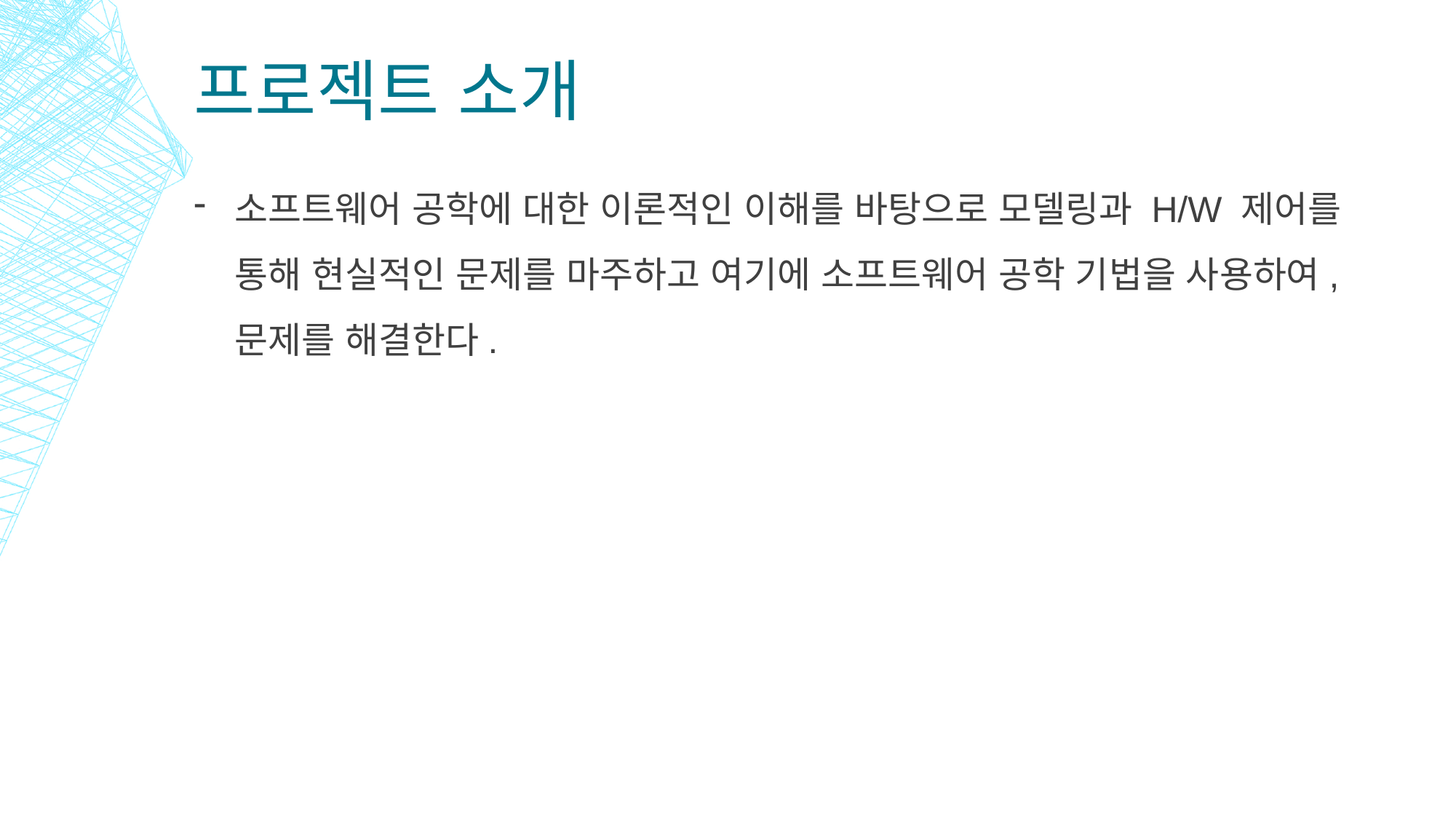

# 프로젝트 소개
소프트웨어 공학에 대한 이론적인 이해를 바탕으로 모델링과 H/W 제어를 통해 현실적인 문제를 마주하고 여기에 소프트웨어 공학 기법을 사용하여, 문제를 해결한다.